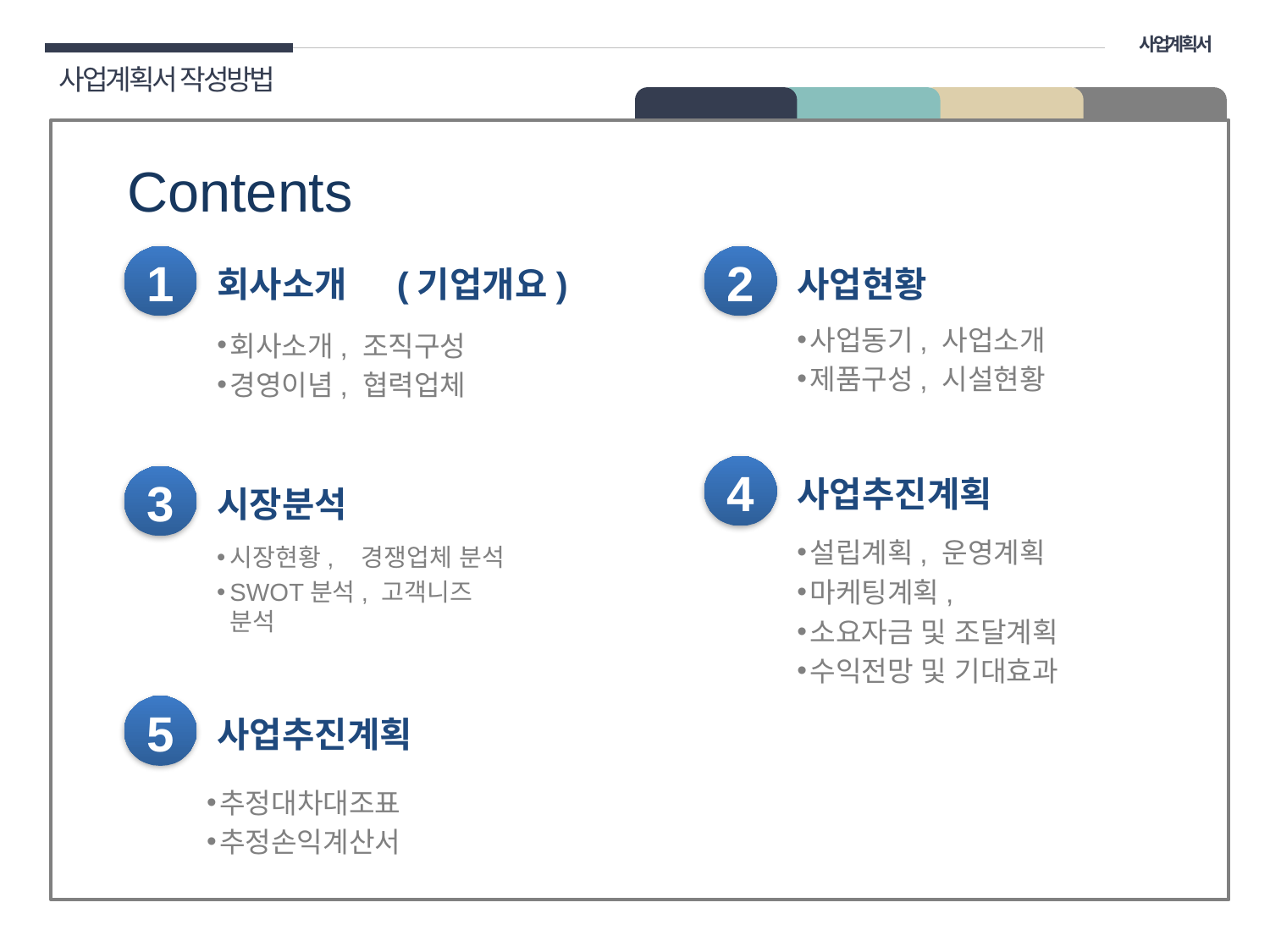

사업계획서
사업계획서 작성방법
02 구성

Contents
1
2
회사소개
(기업개요)
사업현황
사업동기, 사업소개
제품구성, 시설현황
회사소개, 조직구성
경영이념, 협력업체
4
3
사업추진계획
시장분석
설립계획, 운영계획
마케팅계획,
소요자금 및 조달계획
수익전망 및 기대효과
시장현황,   경쟁업체 분석
SWOT분석, 고객니즈 분석
5
사업추진계획
추정대차대조표
추정손익계산서